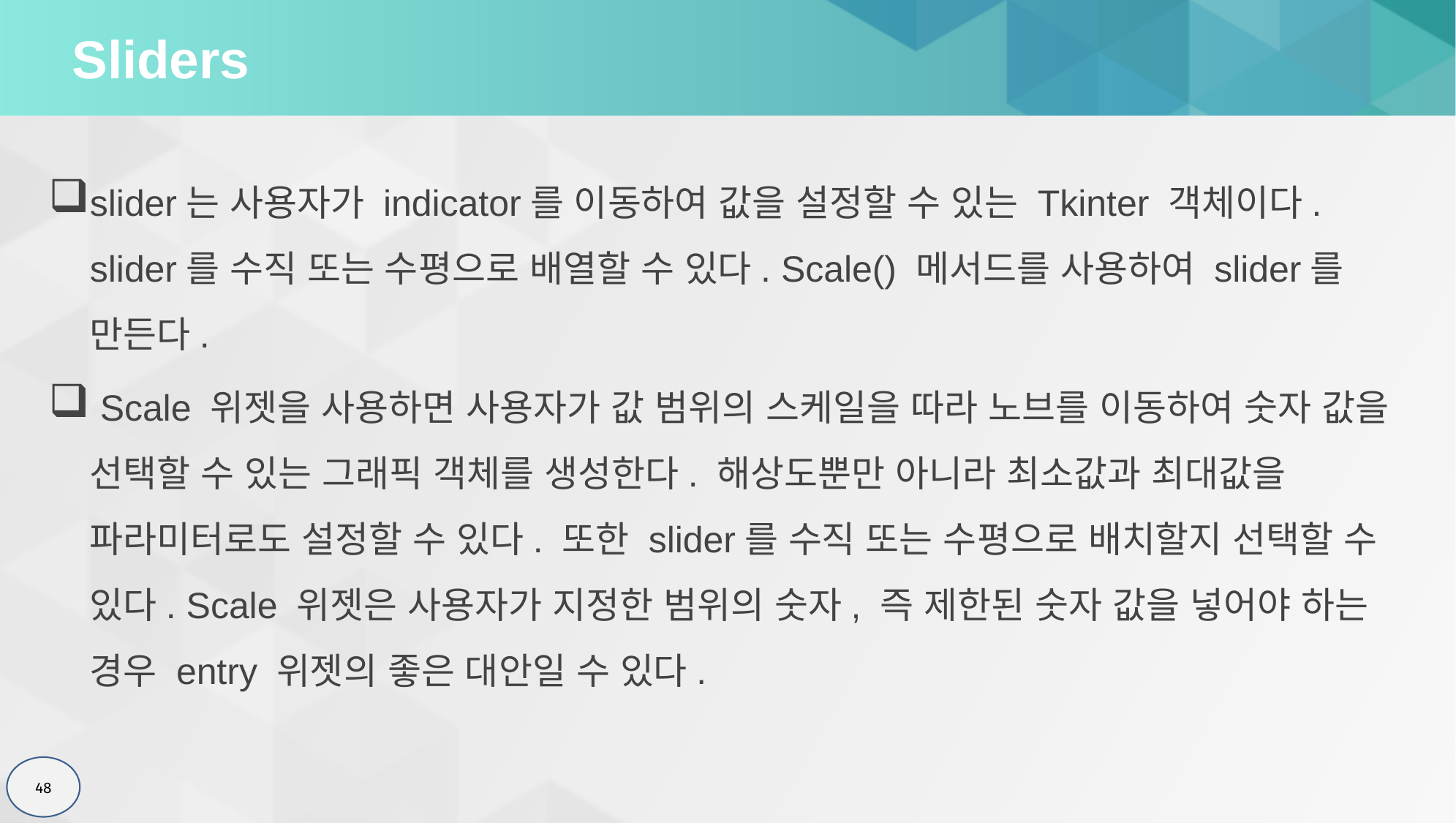

# Sliders
slider는 사용자가 indicator를 이동하여 값을 설정할 수 있는 Tkinter 객체이다. slider를 수직 또는 수평으로 배열할 수 있다. Scale() 메서드를 사용하여 slider를 만든다.
 Scale 위젯을 사용하면 사용자가 값 범위의 스케일을 따라 노브를 이동하여 숫자 값을 선택할 수 있는 그래픽 객체를 생성한다. 해상도뿐만 아니라 최소값과 최대값을 파라미터로도 설정할 수 있다. 또한 slider를 수직 또는 수평으로 배치할지 선택할 수 있다. Scale 위젯은 사용자가 지정한 범위의 숫자, 즉 제한된 숫자 값을 넣어야 하는 경우 entry 위젯의 좋은 대안일 수 있다.